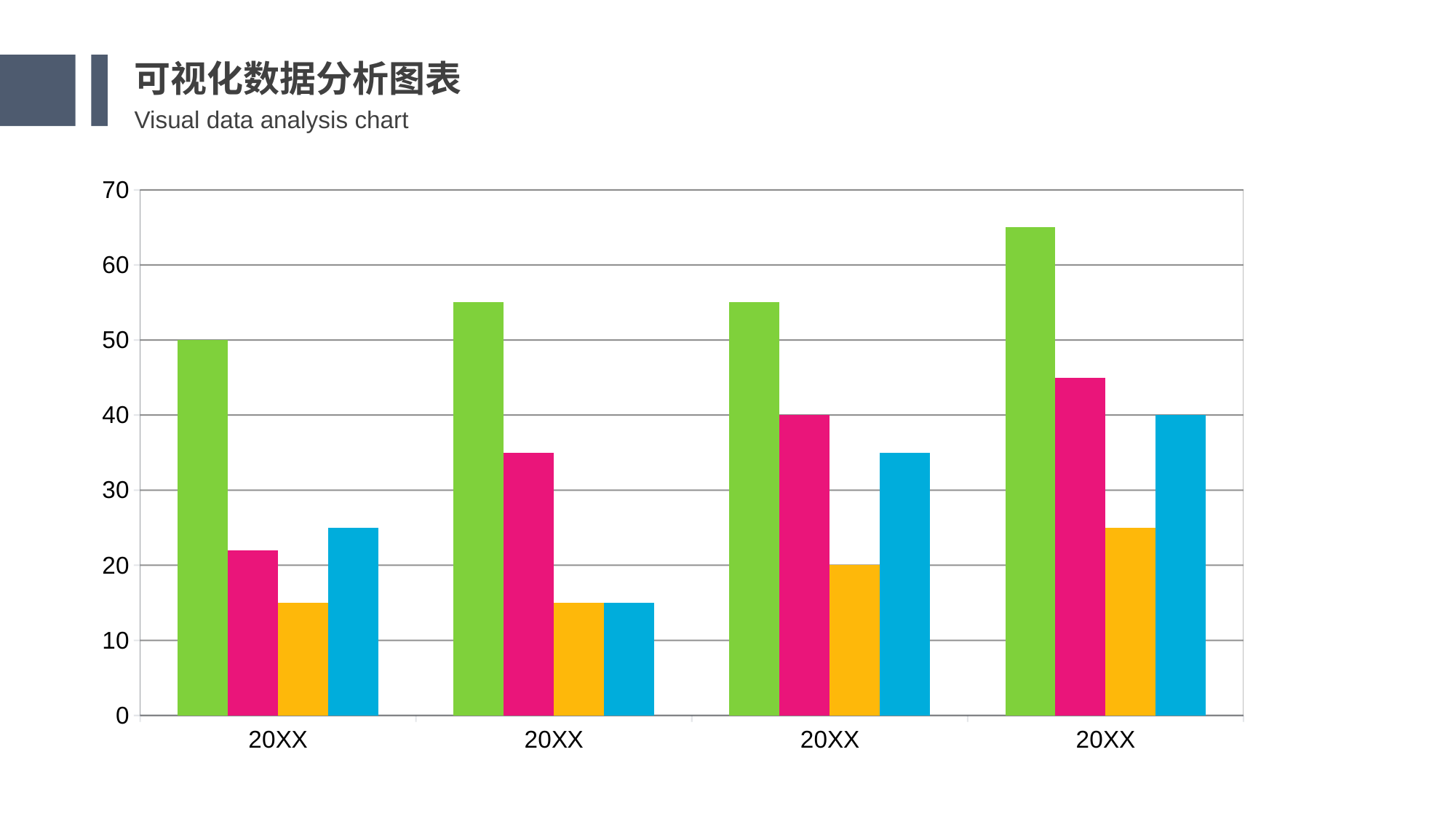

可视化数据分析图表

Visual data analysis chart

### Chart

| Category | America | Europe | Asia | Australia |
|---|---|---|---|---|
| 20XX | 50.0 | 22.0 | 15.0 | 25.0 |
| 20XX | 55.0 | 35.0 | 15.0 | 15.0 |
| 20XX | 55.0 | 40.0 | 20.0 | 35.0 |
| 20XX | 65.0 | 45.0 | 25.0 | 40.0 |